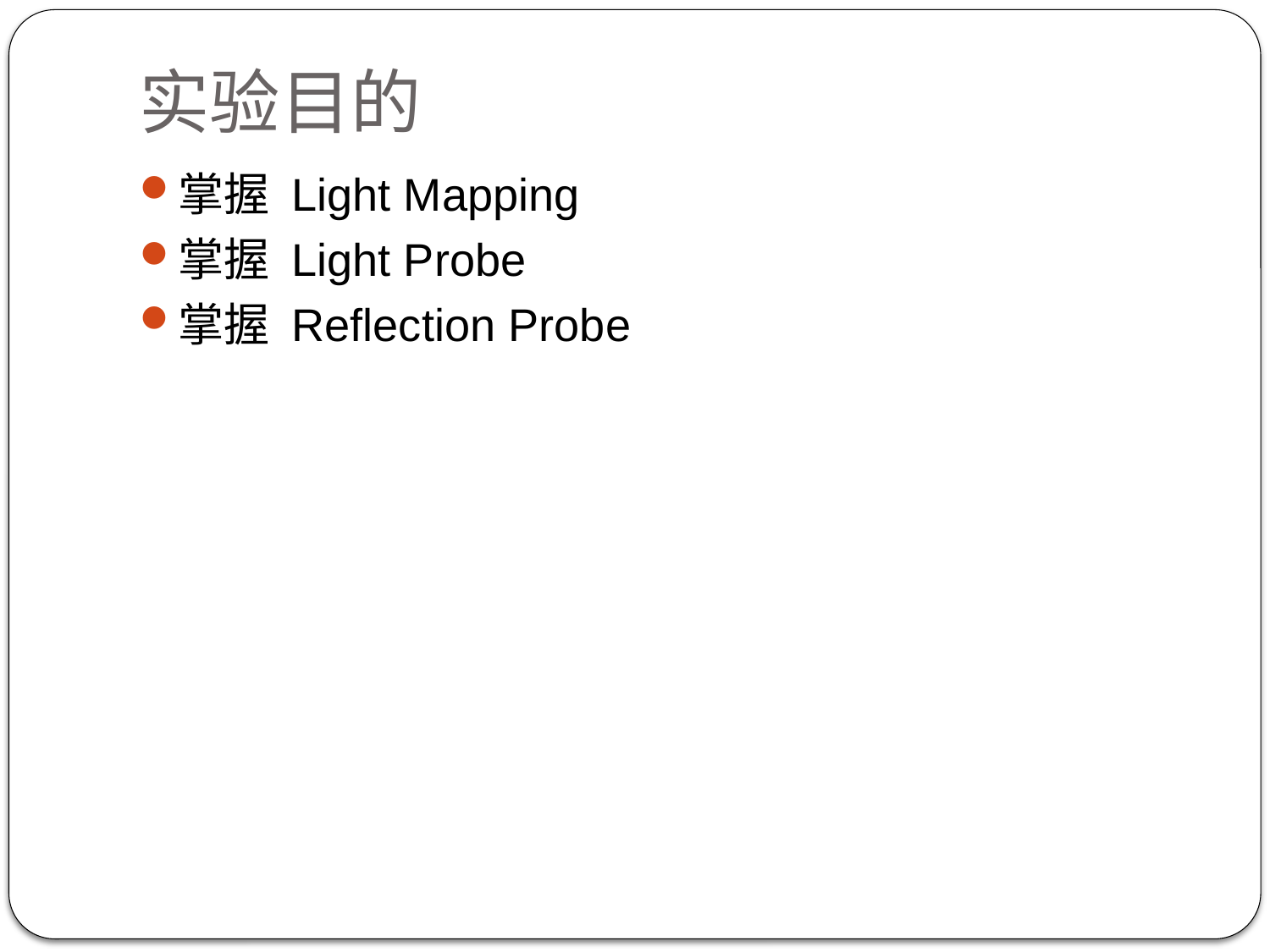

# 实验目的
掌握 Light Mapping
掌握 Light Probe
掌握 Reflection Probe